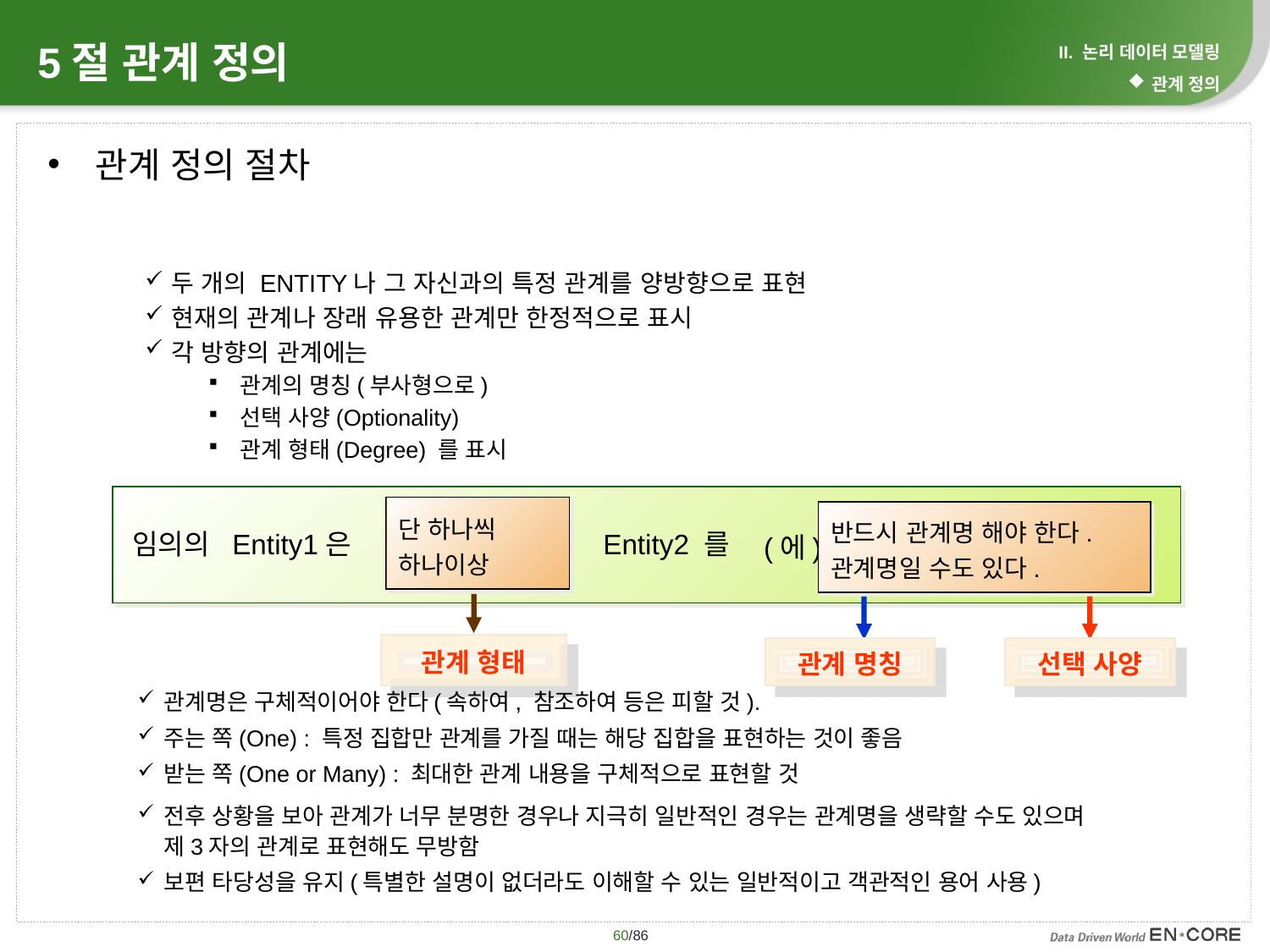

# 5절 관계 정의
II. 논리 데이터 모델링
관계 정의
관계 정의 절차

두 개의 ENTITY나 그 자신과의 특정 관계를 양방향으로 표현
현재의 관계나 장래 유용한 관계만 한정적으로 표시
각 방향의 관계에는
관계의 명칭(부사형으로)
선택 사양(Optionality)
관계 형태(Degree) 를 표시

단 하나씩
하나이상
반드시 관계명 해야 한다.
관계명일 수도 있다.
    (에)
임의의  Entity1은                        의    Entity2 를

관계 형태
관계 명칭
선택 사양
관계명은 구체적이어야 한다(속하여, 참조하여 등은 피할 것).
주는 쪽(One) : 특정 집합만 관계를 가질 때는 해당 집합을 표현하는 것이 좋음
받는 쪽(One or Many) : 최대한 관계 내용을 구체적으로 표현할 것
전후 상황을 보아 관계가 너무 분명한 경우나 지극히 일반적인 경우는 관계명을 생략할 수도 있으며
제3자의 관계로 표현해도 무방함
보편 타당성을 유지(특별한 설명이 없더라도 이해할 수 있는 일반적이고 객관적인 용어 사용)